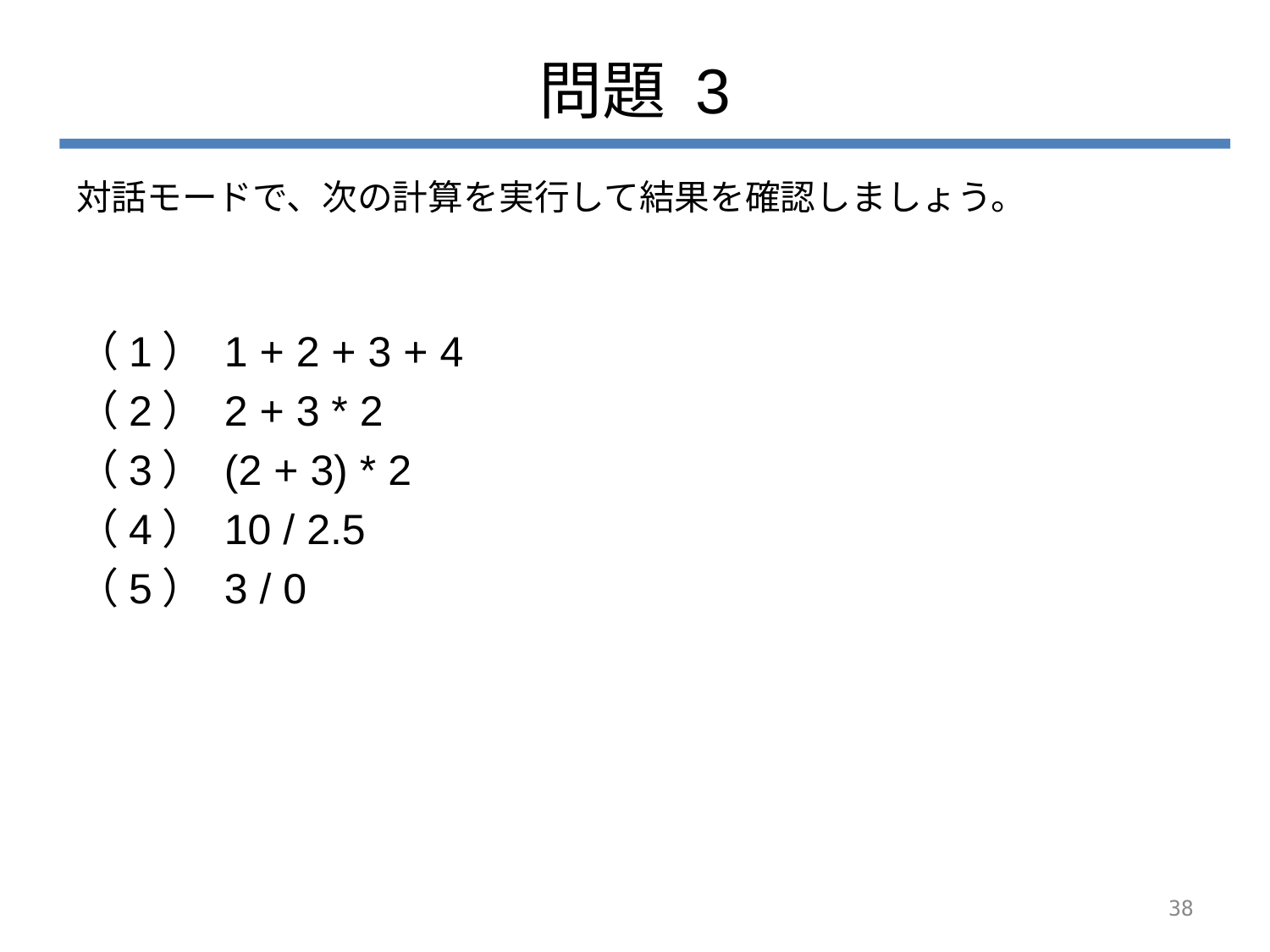

# 問題 3
対話モードで、次の計算を実行して結果を確認しましょう。

（1） 1 + 2 + 3 + 4
（2） 2 + 3 * 2
（3） (2 + 3) * 2
（4） 10 / 2.5
（5） 3 / 0
38